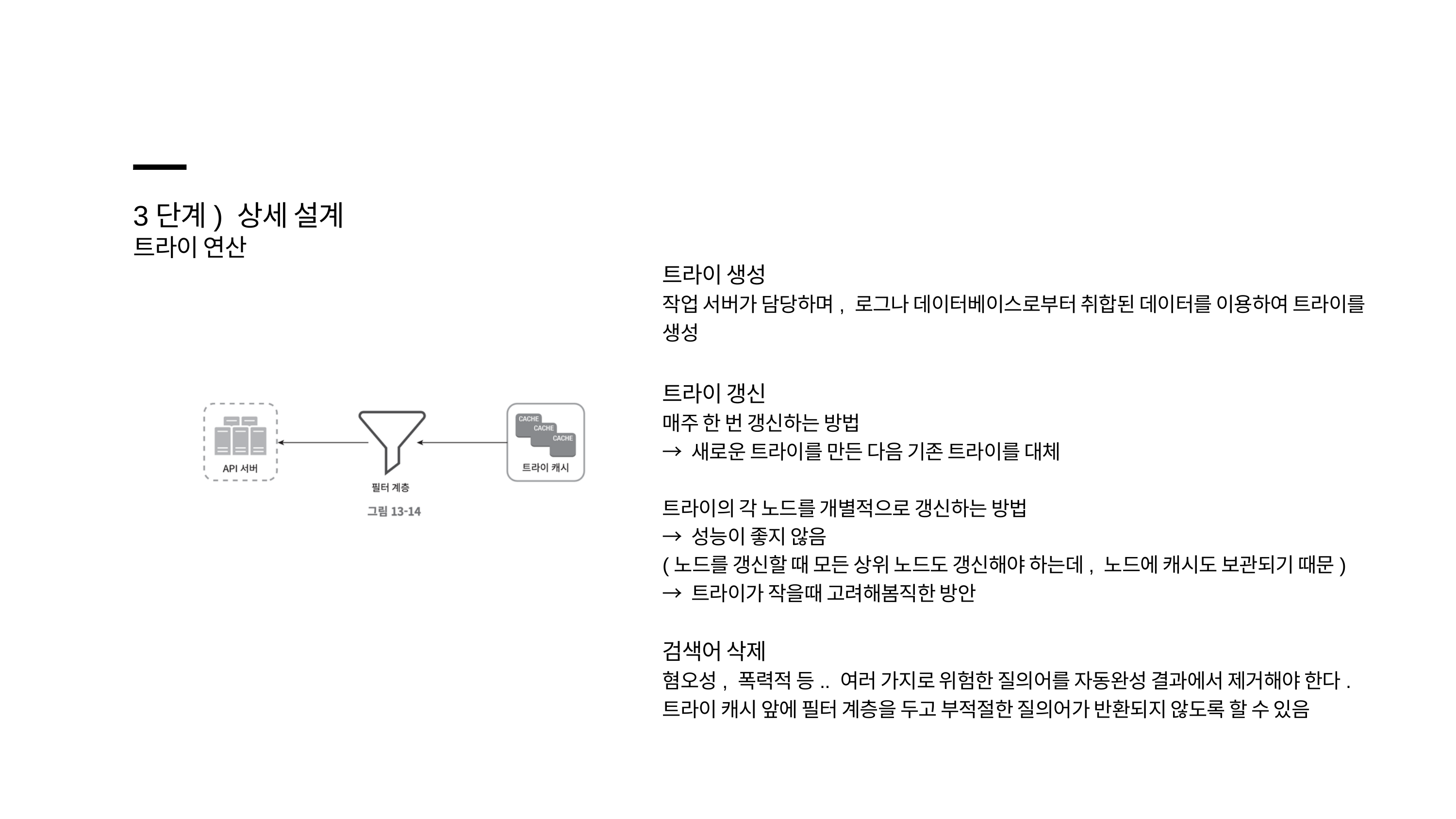

3단계) 상세 설계
트라이 연산
트라이 생성
작업 서버가 담당하며, 로그나 데이터베이스로부터 취합된 데이터를 이용하여 트라이를 생성

트라이 갱신
매주 한 번 갱신하는 방법
→ 새로운 트라이를 만든 다음 기존 트라이를 대체

트라이의 각 노드를 개별적으로 갱신하는 방법
→ 성능이 좋지 않음
(노드를 갱신할 때 모든 상위 노드도 갱신해야 하는데, 노드에 캐시도 보관되기 때문)
→ 트라이가 작을때 고려해봄직한 방안

검색어 삭제
혐오성, 폭력적 등.. 여러 가지로 위험한 질의어를 자동완성 결과에서 제거해야 한다.
트라이 캐시 앞에 필터 계층을 두고 부적절한 질의어가 반환되지 않도록 할 수 있음